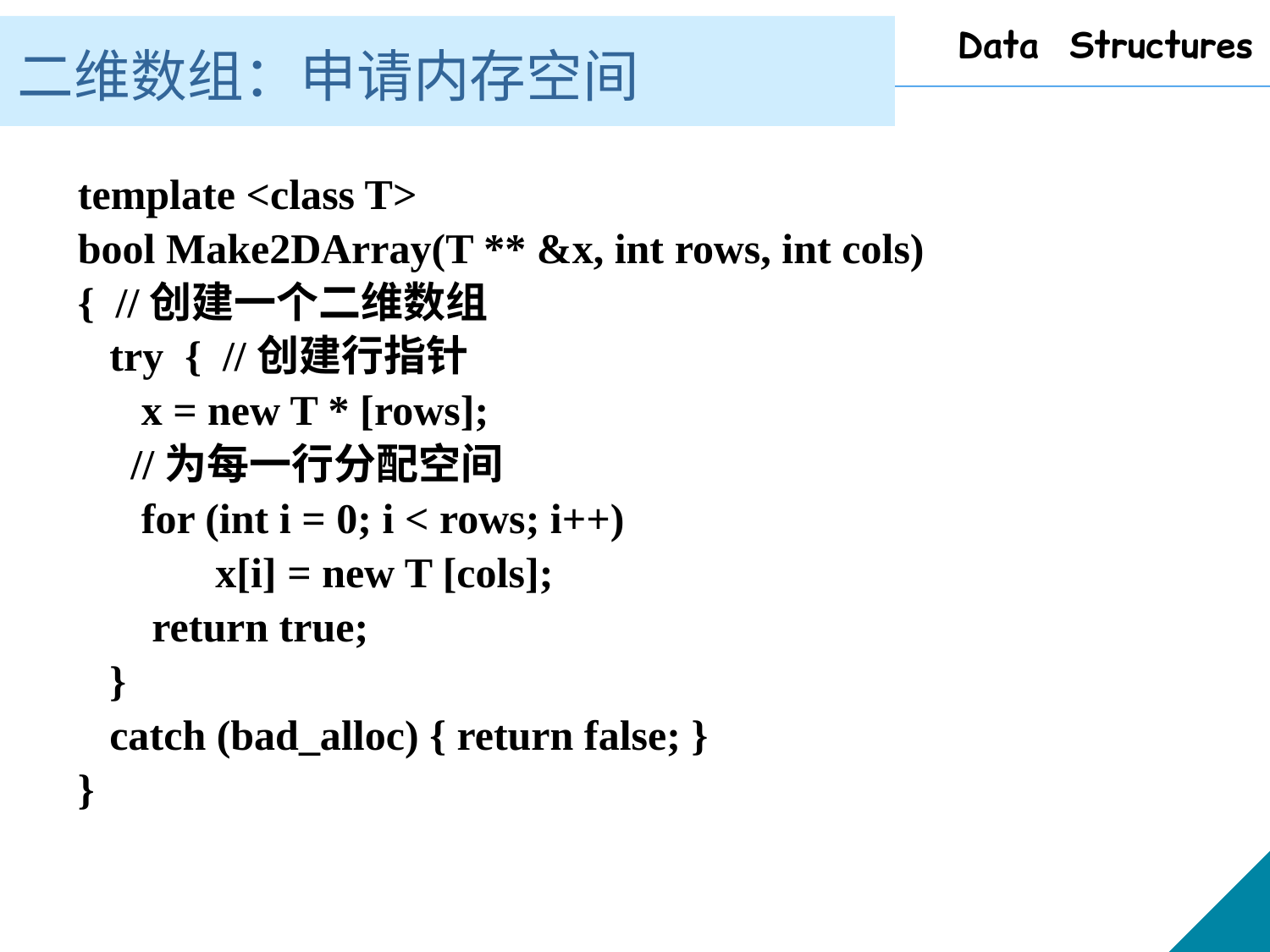

# 二维数组：申请内存空间
template <class T>
bool Make2DArray(T ** &x, int rows, int cols)
{  //创建一个二维数组
   try  {  //创建行指针
      x = new T * [rows];
     //为每一行分配空间
      for (int i = 0; i < rows; i++)
             x[i] = new T [cols];
       return true;
   }
   catch (bad_alloc) { return false; }
}